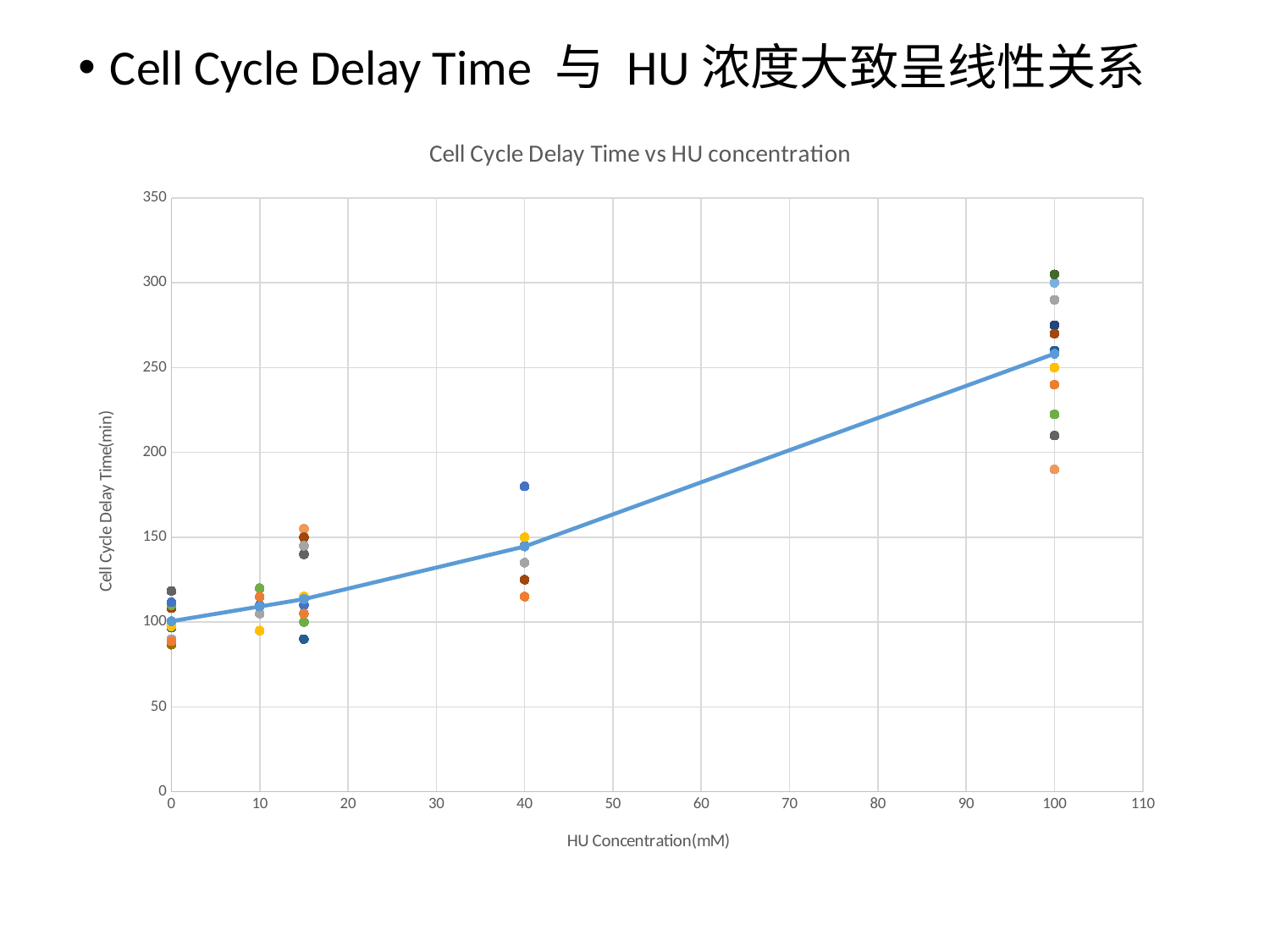

Cell Cycle Delay Time 与 HU浓度大致呈线性关系

### Chart: Cell Cycle Delay Time vs HU concentration

| Category |  |  |  |  |  |  |  |  |  |  |  |  |  |  |  |  |
|---|---|---|---|---|---|---|---|---|---|---|---|---|---|---|---|---|